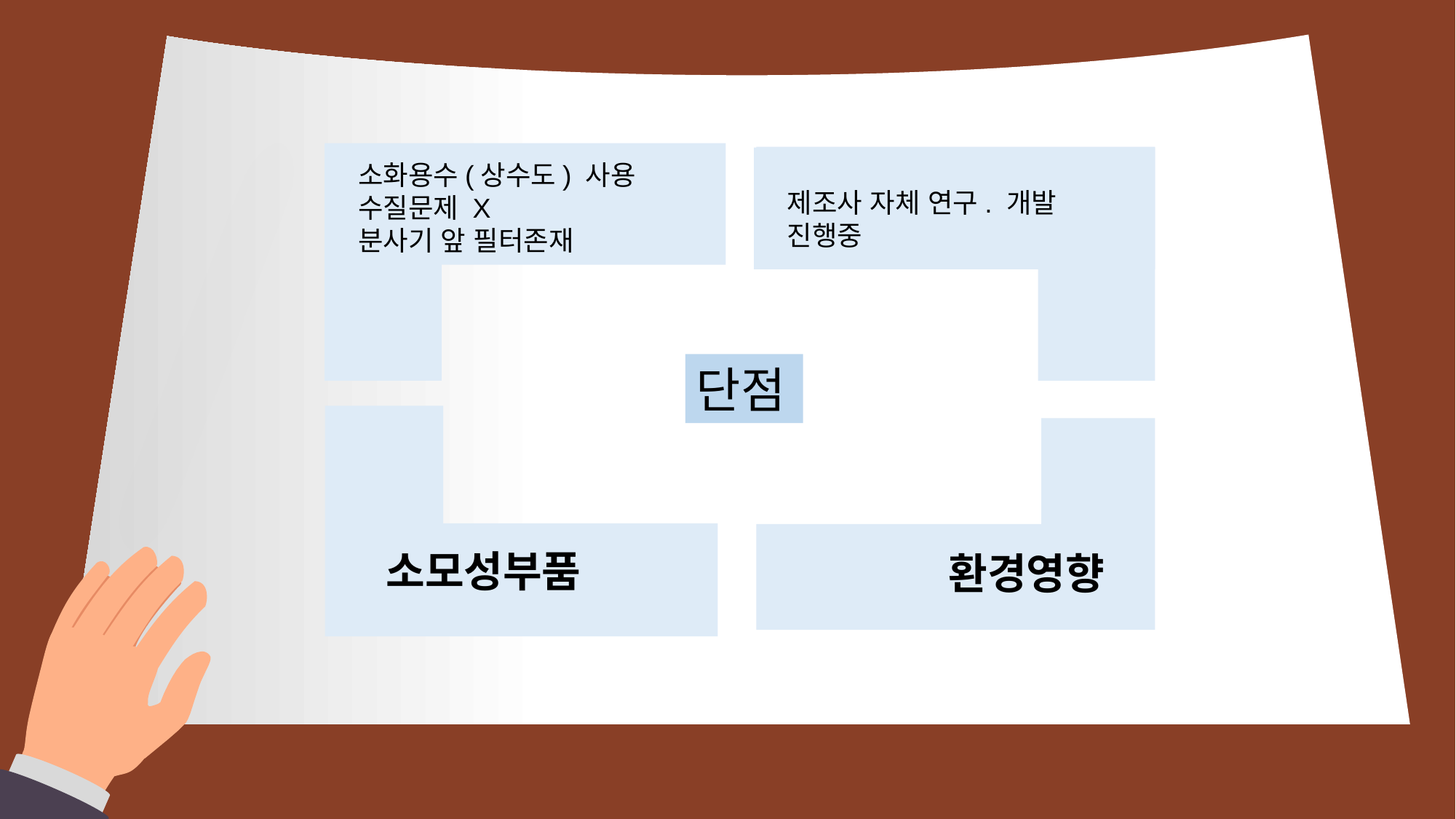

물 입자크기
수도시설필요

단점

환경영향

소화용수(상수도) 사용
수질문제 X
분사기 앞 필터존재
제조사 자체 연구. 개발 진행중

소모성부품